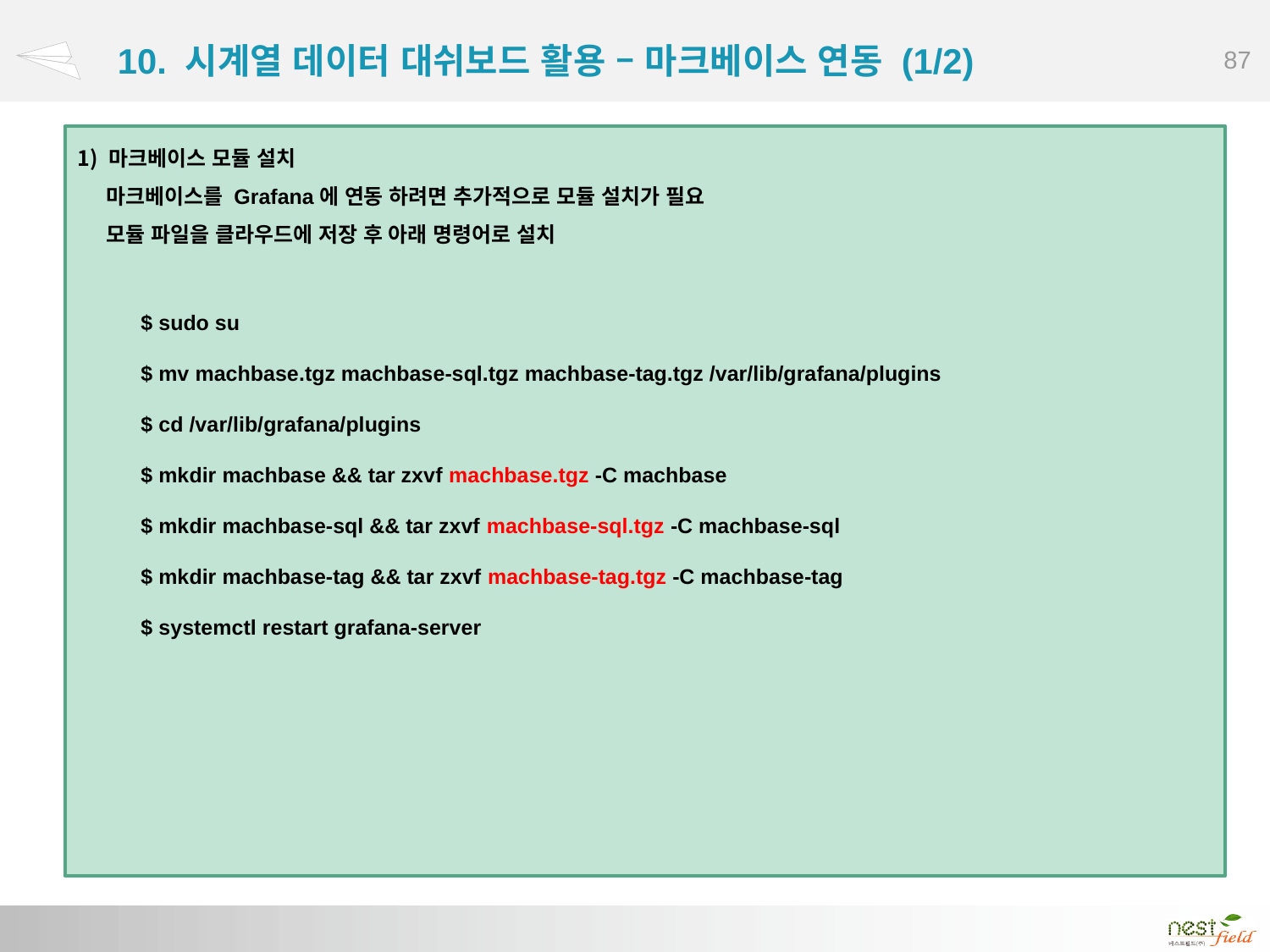

# 10. 시계열 데이터 대쉬보드 활용 – 마크베이스 연동 (1/2)
마크베이스 모듈 설치
    마크베이스를 Grafana에 연동 하려면 추가적으로 모듈 설치가 필요
    모듈 파일을 클라우드에 저장 후 아래 명령어로 설치

$ sudo su
$ mv machbase.tgz machbase-sql.tgz machbase-tag.tgz /var/lib/grafana/plugins
$ cd /var/lib/grafana/plugins
$ mkdir machbase && tar zxvf machbase.tgz -C machbase
$ mkdir machbase-sql && tar zxvf machbase-sql.tgz -C machbase-sql
$ mkdir machbase-tag && tar zxvf machbase-tag.tgz -C machbase-tag
$ systemctl restart grafana-server